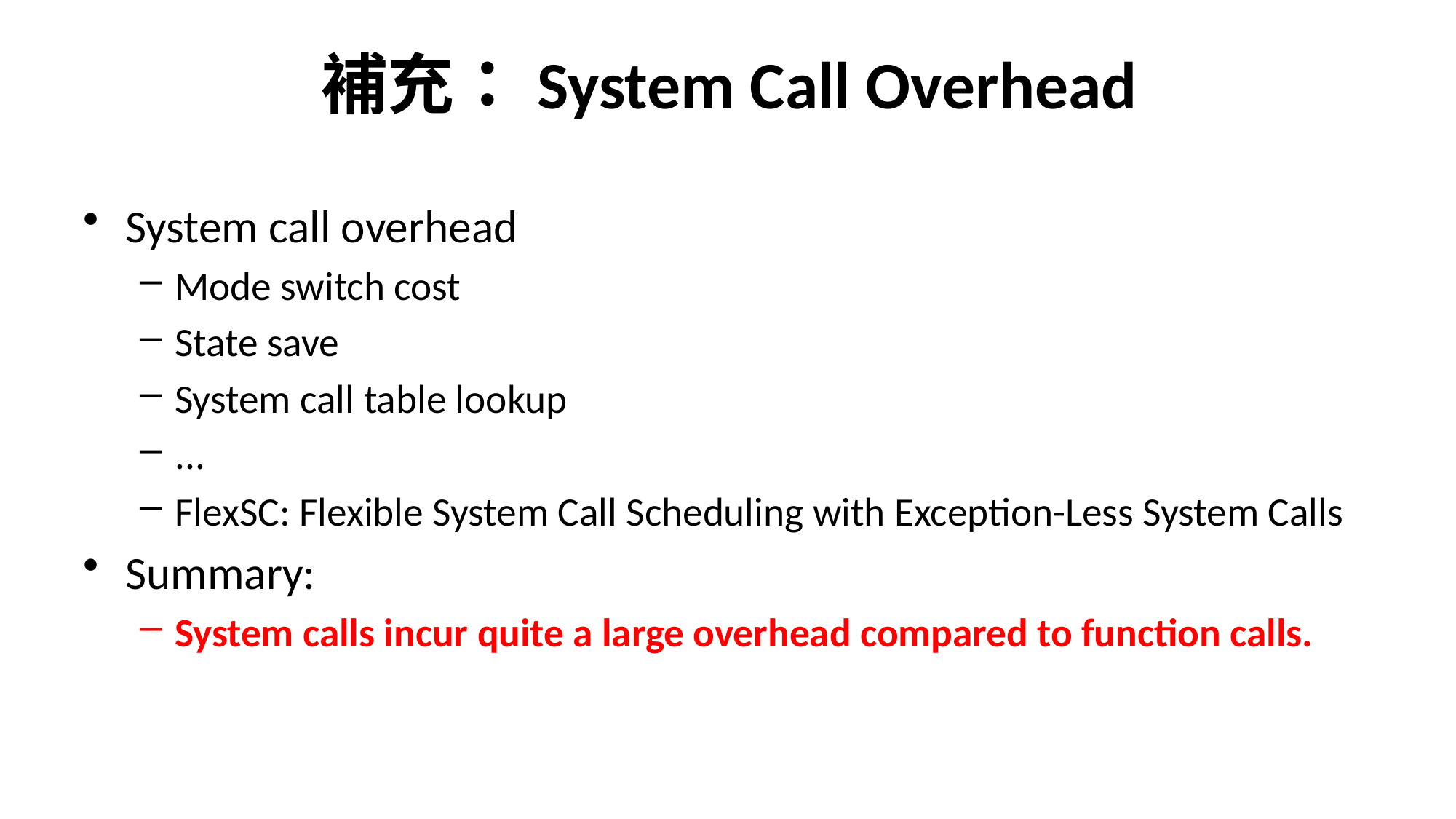

# 補充：System Call Overhead
System call overhead
Mode switch cost
State save
System call table lookup
...
FlexSC: Flexible System Call Scheduling with Exception-Less System Calls
Summary:
System calls incur quite a large overhead compared to function calls.